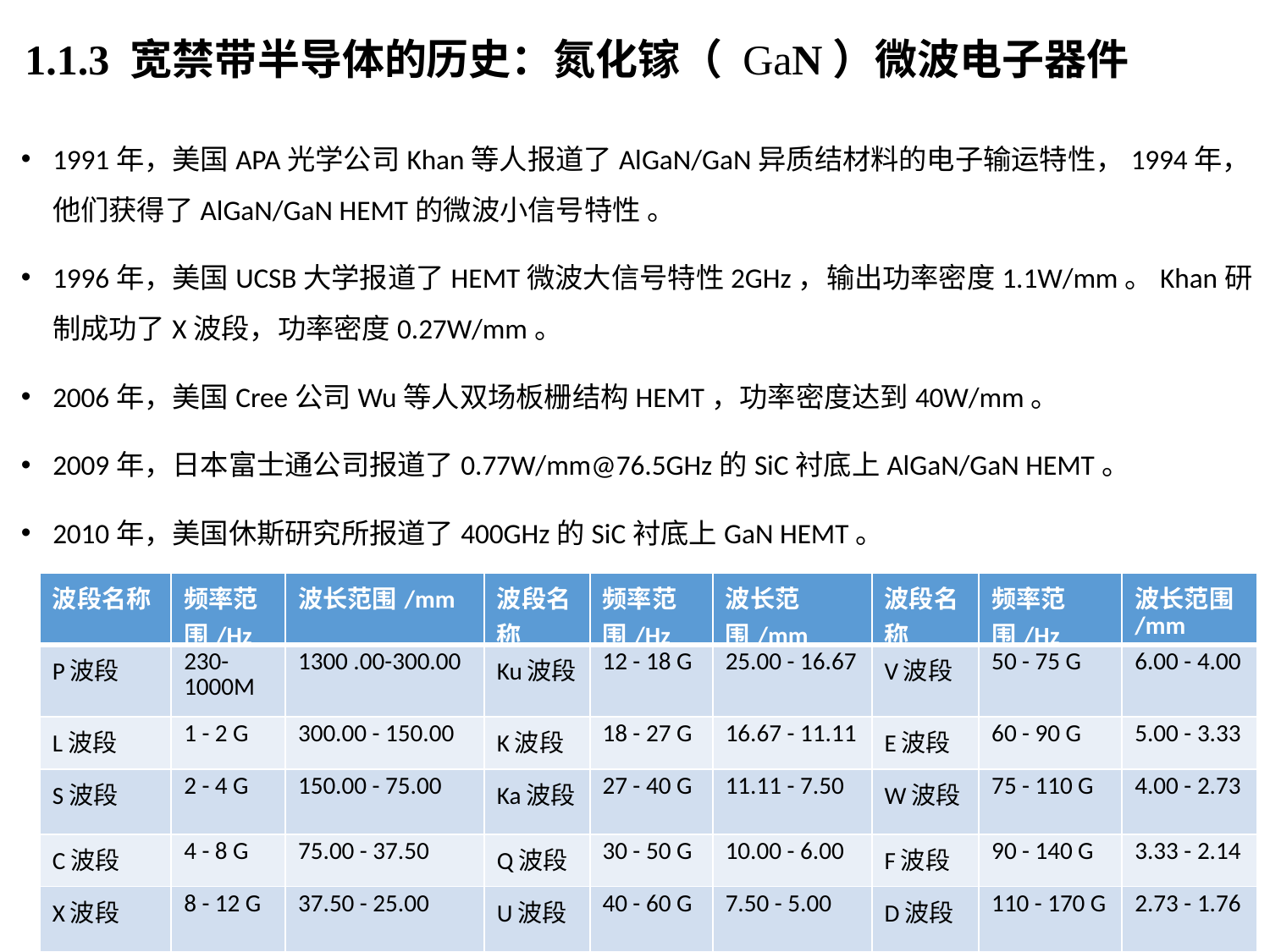

1.1.3 宽禁带半导体的历史：氮化镓（ GaN）微波电子器件
1991年，美国APA光学公司Khan等人报道了AlGaN/GaN异质结材料的电子输运特性，1994年，他们获得了AlGaN/GaN HEMT的微波小信号特性 。
1996年，美国UCSB大学报道了HEMT微波大信号特性2GHz，输出功率密度1.1W/mm。Khan研制成功了X波段，功率密度0.27W/mm。
2006年，美国Cree公司Wu等人双场板栅结构HEMT，功率密度达到40W/mm。
2009年，日本富士通公司报道了0.77W/mm@76.5GHz的SiC衬底上AlGaN/GaN HEMT。
2010年，美国休斯研究所报道了400GHz的SiC衬底上GaN HEMT。
| 波段名称 | 频率范围/Hz | 波长范围/mm | 波段名称 | 频率范围/Hz | 波长范围/mm | 波段名称 | 频率范围/Hz | 波长范围/mm |
| --- | --- | --- | --- | --- | --- | --- | --- | --- |
| P波段 | 230-1000M | 1300 .00-300.00 | Ku波段 | 12 - 18 G | 25.00 - 16.67 | V波段 | 50 - 75 G | 6.00 - 4.00 |
| L波段 | 1 - 2 G | 300.00 - 150.00 | K波段 | 18 - 27 G | 16.67 - 11.11 | E波段 | 60 - 90 G | 5.00 - 3.33 |
| S波段 | 2 - 4 G | 150.00 - 75.00 | Ka波段 | 27 - 40 G | 11.11 - 7.50 | W波段 | 75 - 110 G | 4.00 - 2.73 |
| C波段 | 4 - 8 G | 75.00 - 37.50 | Q波段 | 30 - 50 G | 10.00 - 6.00 | F波段 | 90 - 140 G | 3.33 - 2.14 |
| X波段 | 8 - 12 G | 37.50 - 25.00 | U波段 | 40 - 60 G | 7.50 - 5.00 | D波段 | 110 - 170 G | 2.73 - 1.76 |